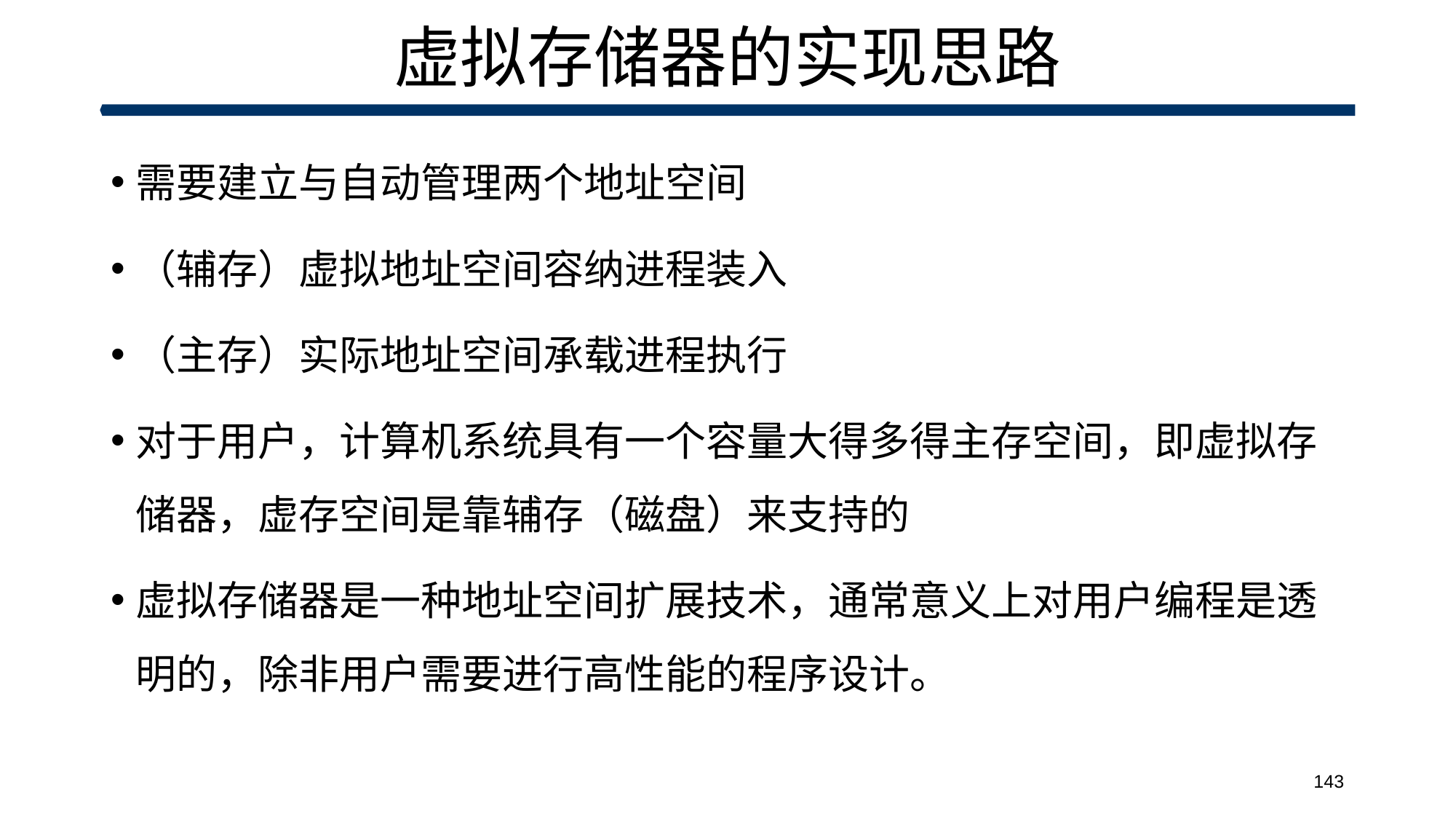

# 虚拟存储器的实现思路
需要建立与自动管理两个地址空间
（辅存）虚拟地址空间容纳进程装入
（主存）实际地址空间承载进程执行
对于用户，计算机系统具有一个容量大得多得主存空间，即虚拟存储器，虚存空间是靠辅存（磁盘）来支持的
虚拟存储器是一种地址空间扩展技术，通常意义上对用户编程是透明的，除非用户需要进行高性能的程序设计。
143